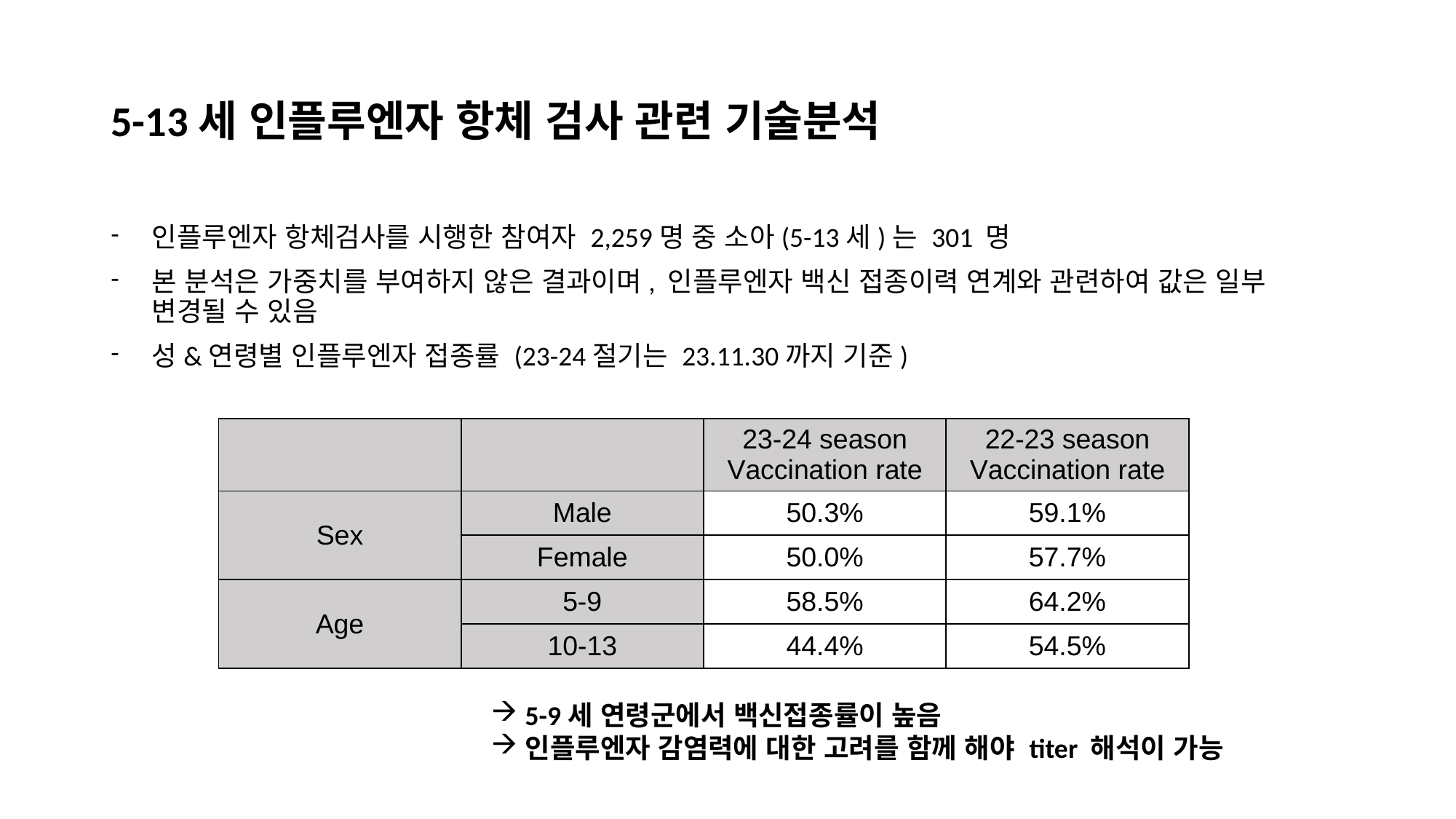

# 5-13세 인플루엔자 항체 검사 관련 기술분석
인플루엔자 항체검사를 시행한 참여자 2,259명 중 소아(5-13세)는 301 명
본 분석은 가중치를 부여하지 않은 결과이며, 인플루엔자 백신 접종이력 연계와 관련하여 값은 일부 변경될 수 있음
성&연령별 인플루엔자 접종률 (23-24절기는 23.11.30까지 기준)

|  |  | 23-24 season Vaccination rate | 22-23 season Vaccination rate |
| --- | --- | --- | --- |
| Sex | Male | 50.3% | 59.1% |
|  | Female | 50.0% | 57.7% |
| Age | 5-9 | 58.5% | 64.2% |
|  | 10-13 | 44.4% | 54.5% |
5-9세 연령군에서 백신접종률이 높음
인플루엔자 감염력에 대한 고려를 함께 해야 titer 해석이 가능